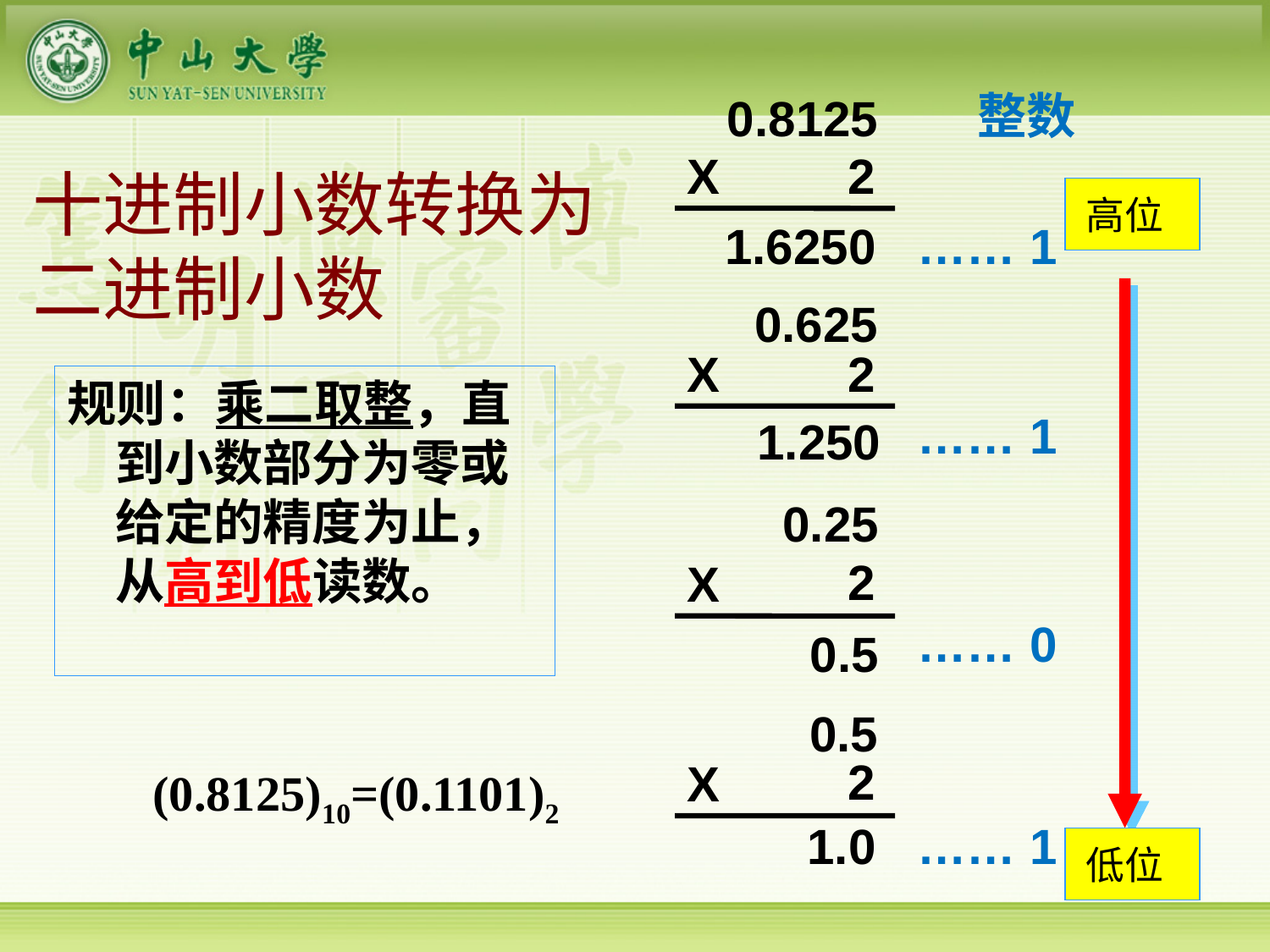

整数
0.8125
# 十进制小数转换为二进制小数
X
2
高位

1.6250
…… 1

0.625
X
2
规则：乘二取整，直到小数部分为零或给定的精度为止，从高到低读数。
…… 1
1.250

0.25
2
X
…… 0

0.5
0.5
2
X
(0.8125)10=(0.1101)2
1.0
…… 1

低位

58